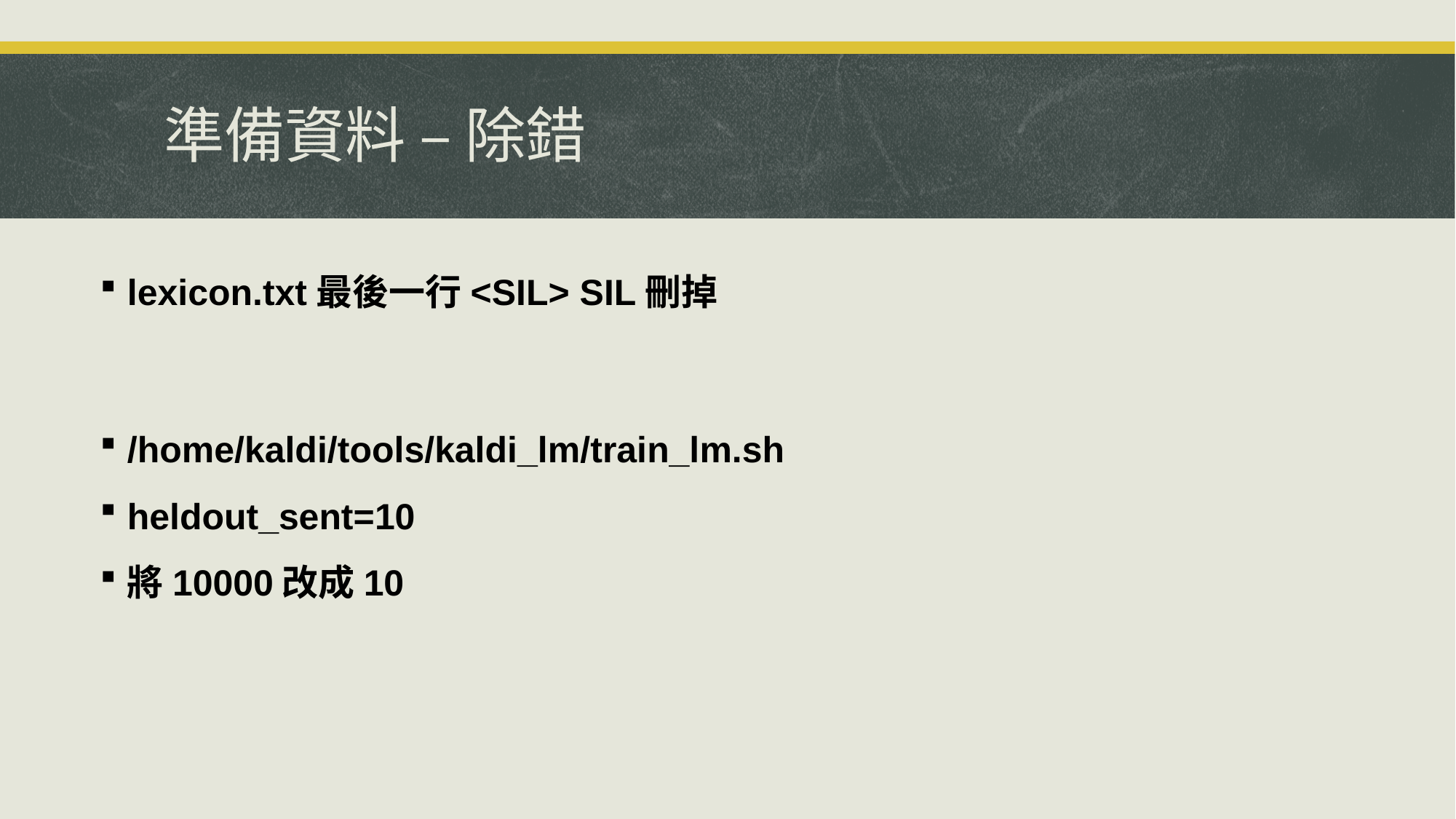

# 準備資料 – 除錯
lexicon.txt最後一行<SIL> SIL刪掉

/home/kaldi/tools/kaldi_lm/train_lm.sh
heldout_sent=10
將10000改成10